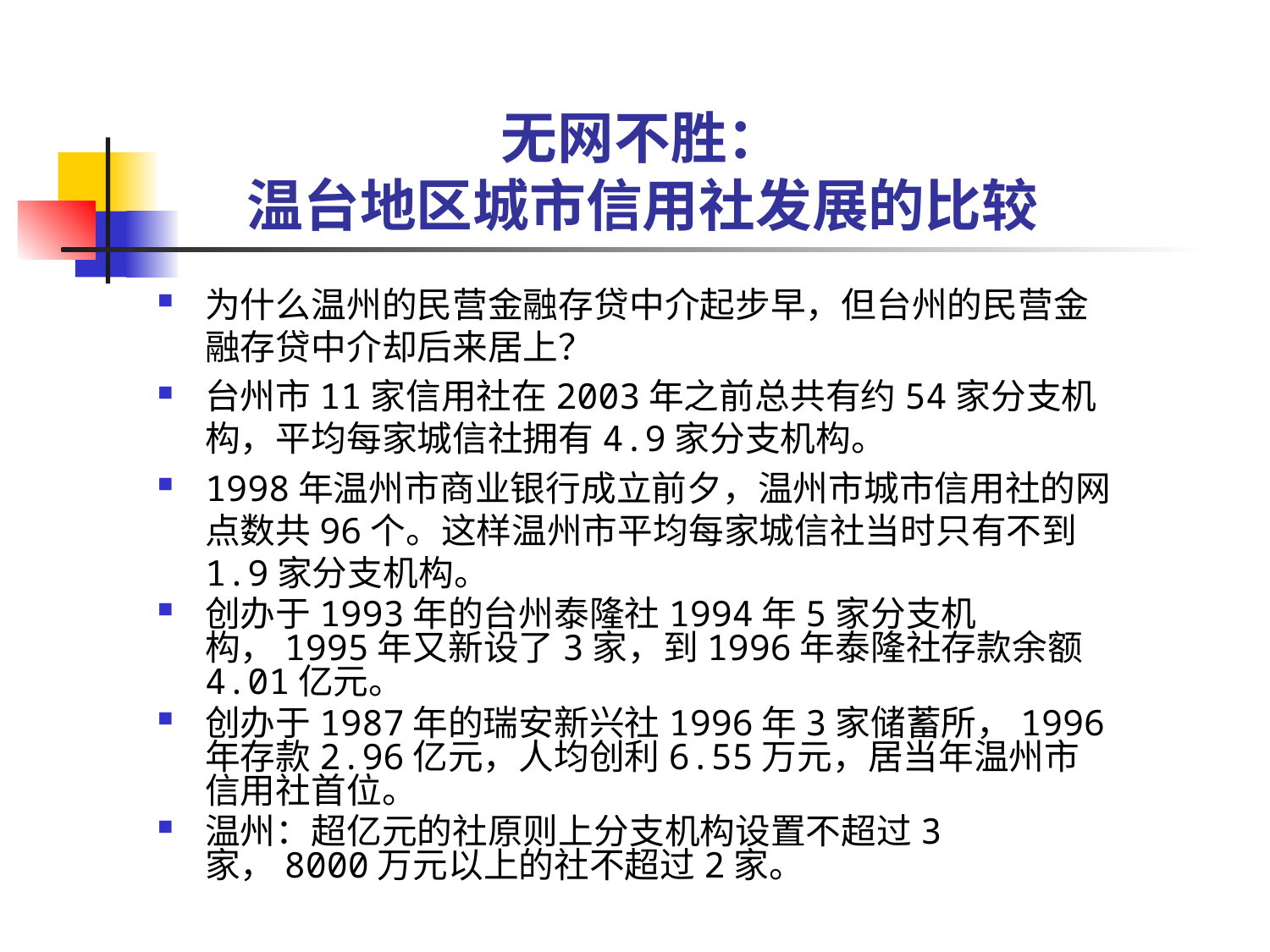

# 无网不胜： 温台地区城市信用社发展的比较
为什么温州的民营金融存贷中介起步早，但台州的民营金融存贷中介却后来居上？
台州市11家信用社在2003年之前总共有约54家分支机构，平均每家城信社拥有4.9家分支机构。
1998年温州市商业银行成立前夕，温州市城市信用社的网点数共96个。这样温州市平均每家城信社当时只有不到1.9家分支机构。
创办于1993年的台州泰隆社1994年5家分支机构，1995年又新设了3家，到1996年泰隆社存款余额4.01亿元。
创办于1987年的瑞安新兴社1996年3家储蓄所，1996年存款2.96亿元，人均创利6.55万元，居当年温州市信用社首位。
温州：超亿元的社原则上分支机构设置不超过3家，8000万元以上的社不超过2家。